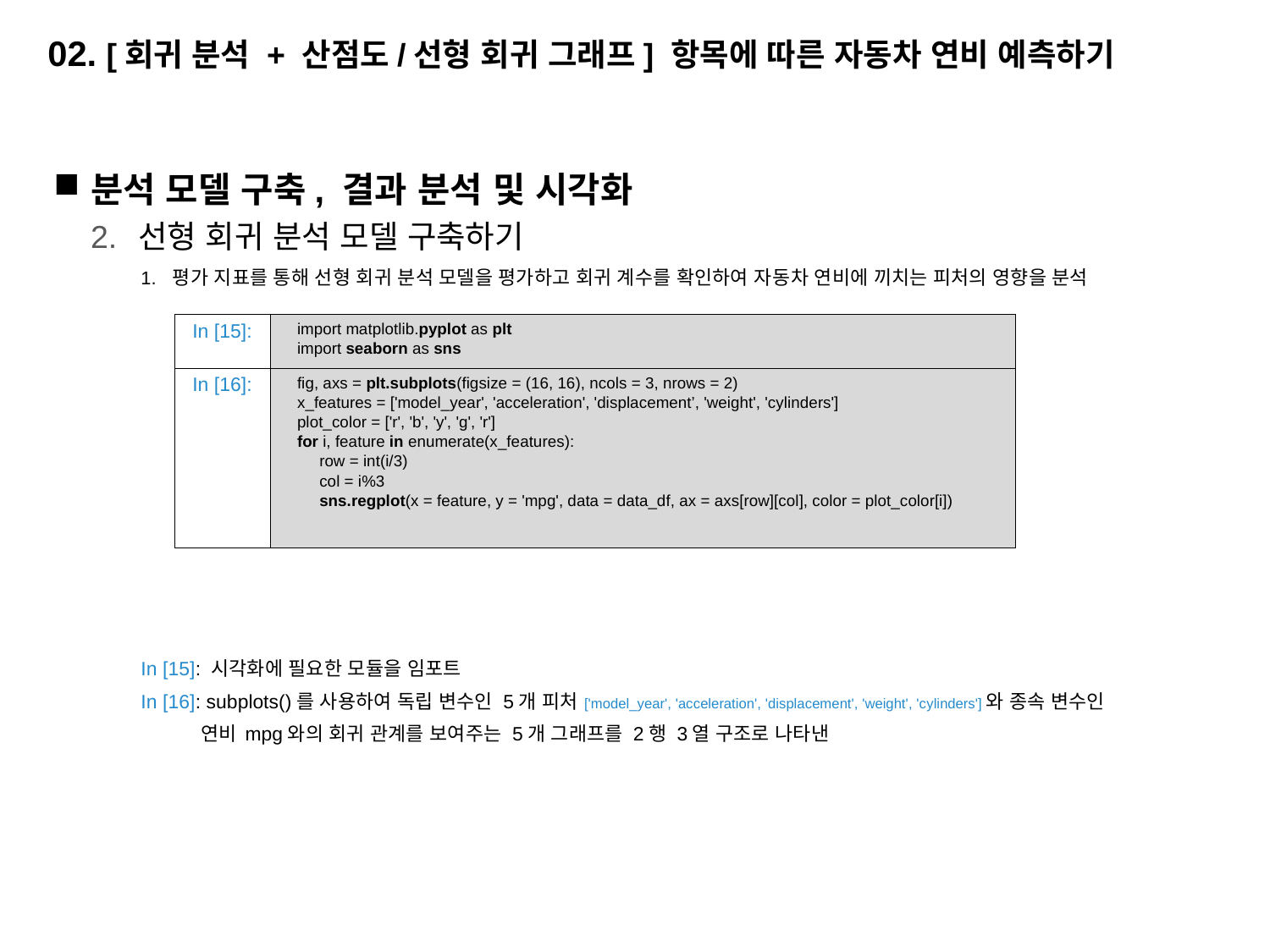

# 02. [회귀 분석 + 산점도/선형 회귀 그래프] 항목에 따른 자동차 연비 예측하기
분석 모델 구축, 결과 분석 및 시각화
선형 회귀 분석 모델 구축하기
평가 지표를 통해 선형 회귀 분석 모델을 평가하고 회귀 계수를 확인하여 자동차 연비에 끼치는 피처의 영향을 분석

In [15]: 시각화에 필요한 모듈을 임포트
In [16]: subplots()를 사용하여 독립 변수인 5개 피처 ['model_year', 'acceleration', 'displacement', 'weight', 'cylinders']와 종속 변수인
          연비 mpg와의 회귀 관계를 보여주는 5개 그래프를 2행 3열 구조로 나타낸
| In [15]: | import matplotlib.pyplot as plt import seaborn as sns |
| --- | --- |
| In [16]: | fig, axs = plt.subplots(figsize = (16, 16), ncols = 3, nrows = 2) x\_features = ['model\_year', 'acceleration', 'displacement’, 'weight', 'cylinders'] plot\_color = ['r', 'b', 'y', 'g', 'r'] for i, feature in enumerate(x\_features): row = int(i/3) col = i%3 sns.regplot(x = feature, y = 'mpg', data = data\_df, ax = axs[row][col], color = plot\_color[i]) |